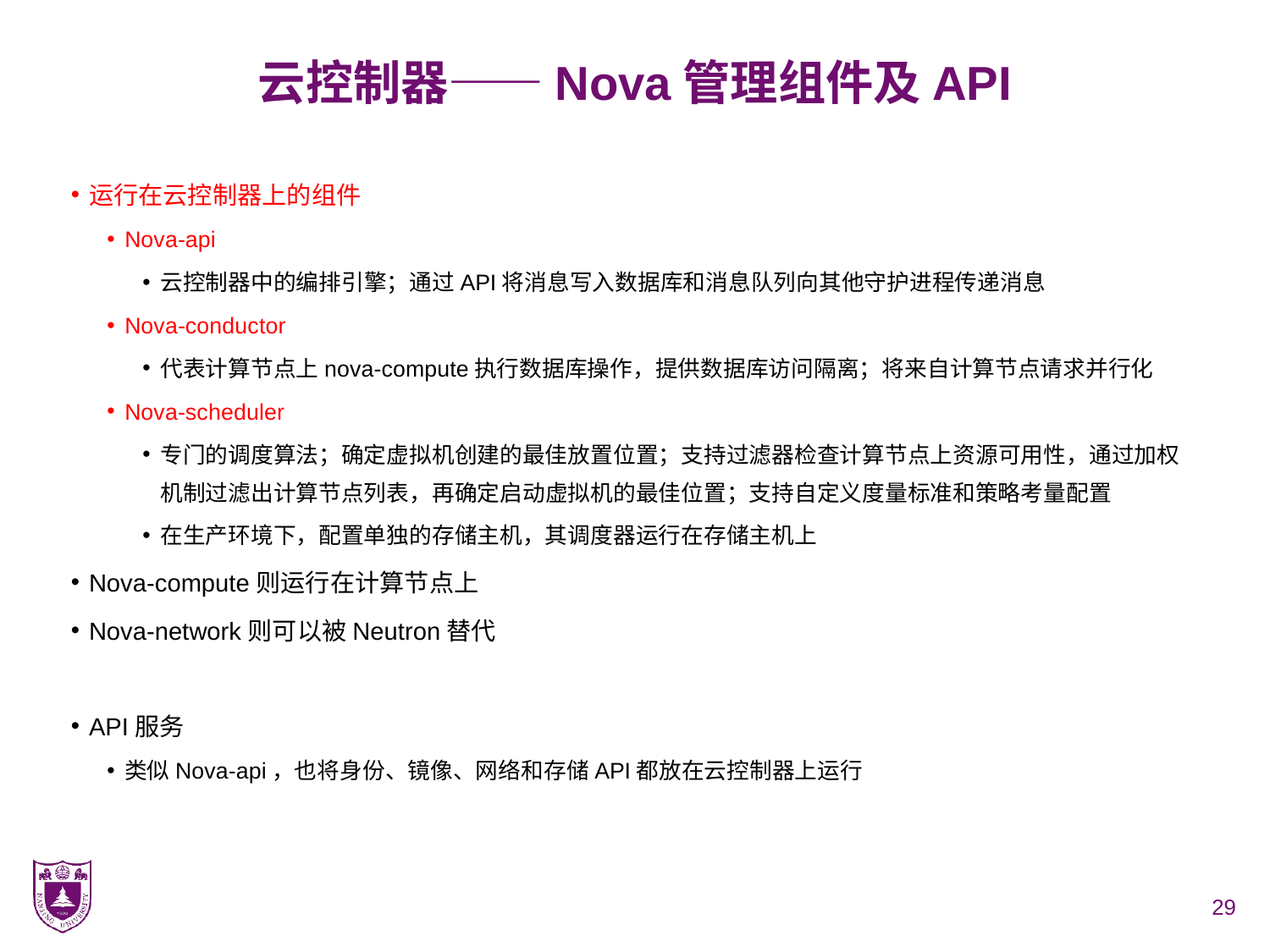

# 云控制器——Nova管理组件及API
运行在云控制器上的组件
Nova-api
云控制器中的编排引擎；通过API将消息写入数据库和消息队列向其他守护进程传递消息
Nova-conductor
代表计算节点上nova-compute执行数据库操作，提供数据库访问隔离；将来自计算节点请求并行化
Nova-scheduler
专门的调度算法；确定虚拟机创建的最佳放置位置；支持过滤器检查计算节点上资源可用性，通过加权机制过滤出计算节点列表，再确定启动虚拟机的最佳位置；支持自定义度量标准和策略考量配置
在生产环境下，配置单独的存储主机，其调度器运行在存储主机上
Nova-compute则运行在计算节点上
Nova-network则可以被Neutron替代

API服务
类似Nova-api，也将身份、镜像、网络和存储API都放在云控制器上运行

29